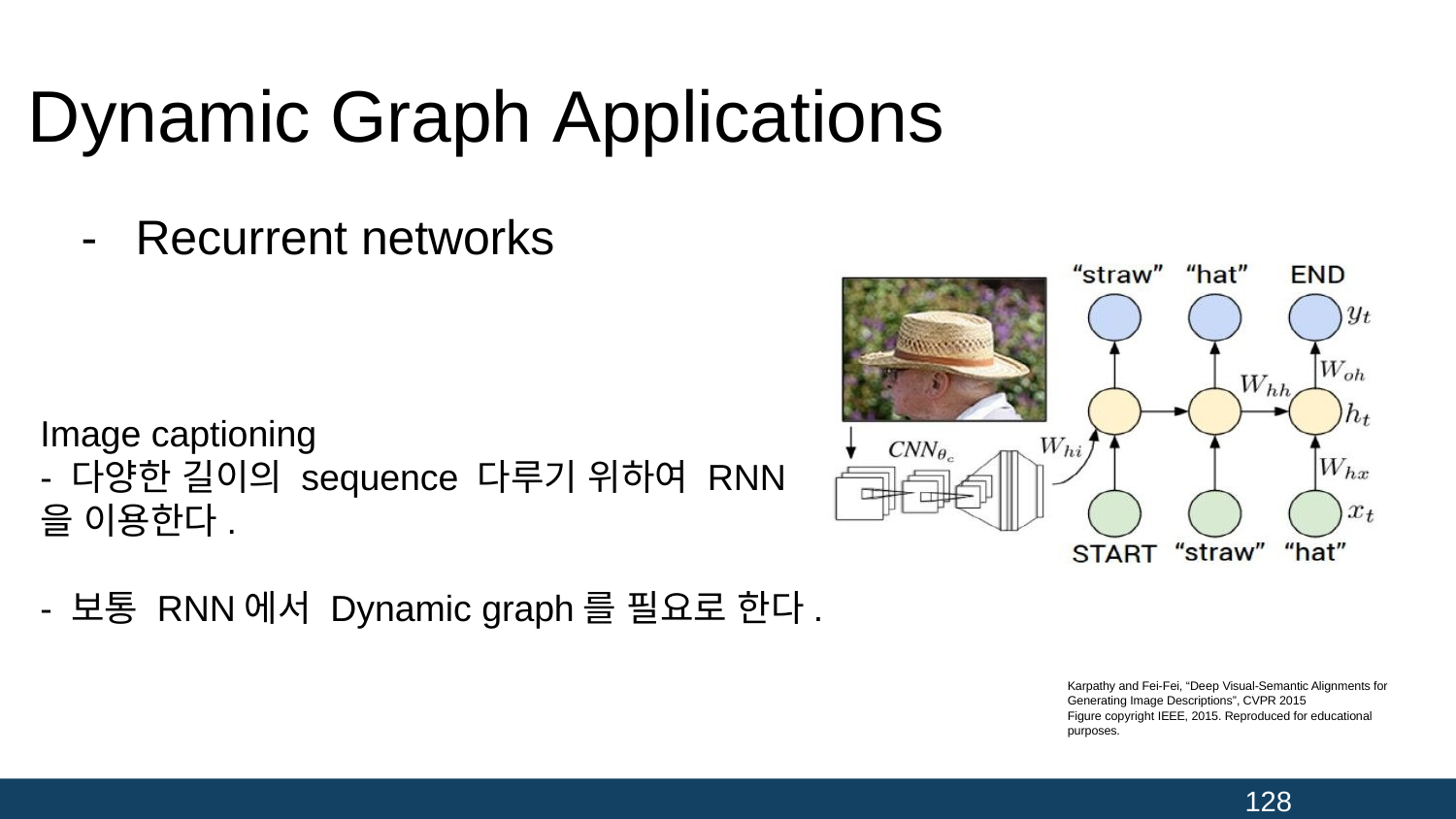

# Dynamic Graph Applications
-	Recurrent networks

Image captioning
- 다양한 길이의 sequence 다루기 위하여 RNN을 이용한다.

- 보통 RNN에서 Dynamic graph를 필요로 한다.
Karpathy and Fei-Fei, “Deep Visual-Semantic Alignments for  Generating Image Descriptions”, CVPR 2015
Figure copyright IEEE, 2015. Reproduced for educational purposes.